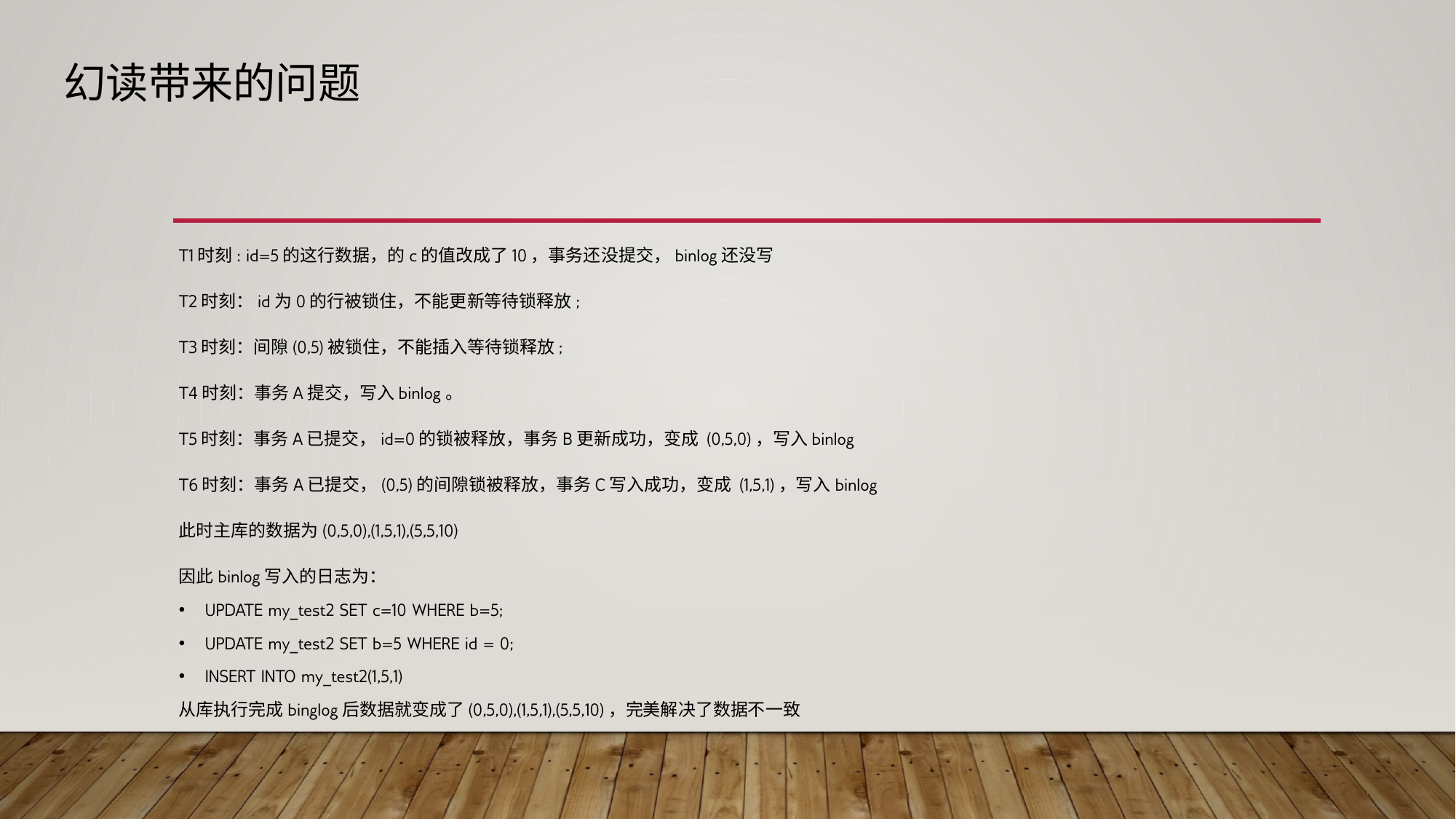

# 幻读带来的问题
T1时刻: id=5的这行数据，的c的值改成了10，事务还没提交，binlog还没写
T2时刻：id为0的行被锁住，不能更新等待锁释放;
T3时刻：间隙(0,5)被锁住，不能插入等待锁释放;
T4时刻：事务A提交，写入binlog。
T5时刻：事务A已提交，id=0的锁被释放，事务B更新成功，变成 (0,5,0)，写入binlog
T6时刻：事务A已提交，(0,5)的间隙锁被释放，事务C写入成功，变成 (1,5,1)，写入binlog
此时主库的数据为(0,5,0),(1,5,1),(5,5,10)
因此binlog写入的日志为：
UPDATE my_test2 SET c=10 WHERE b=5;
UPDATE my_test2 SET b=5 WHERE id = 0;
INSERT INTO my_test2(1,5,1)
从库执行完成binglog后数据就变成了(0,5,0),(1,5,1),(5,5,10)，完美解决了数据不一致